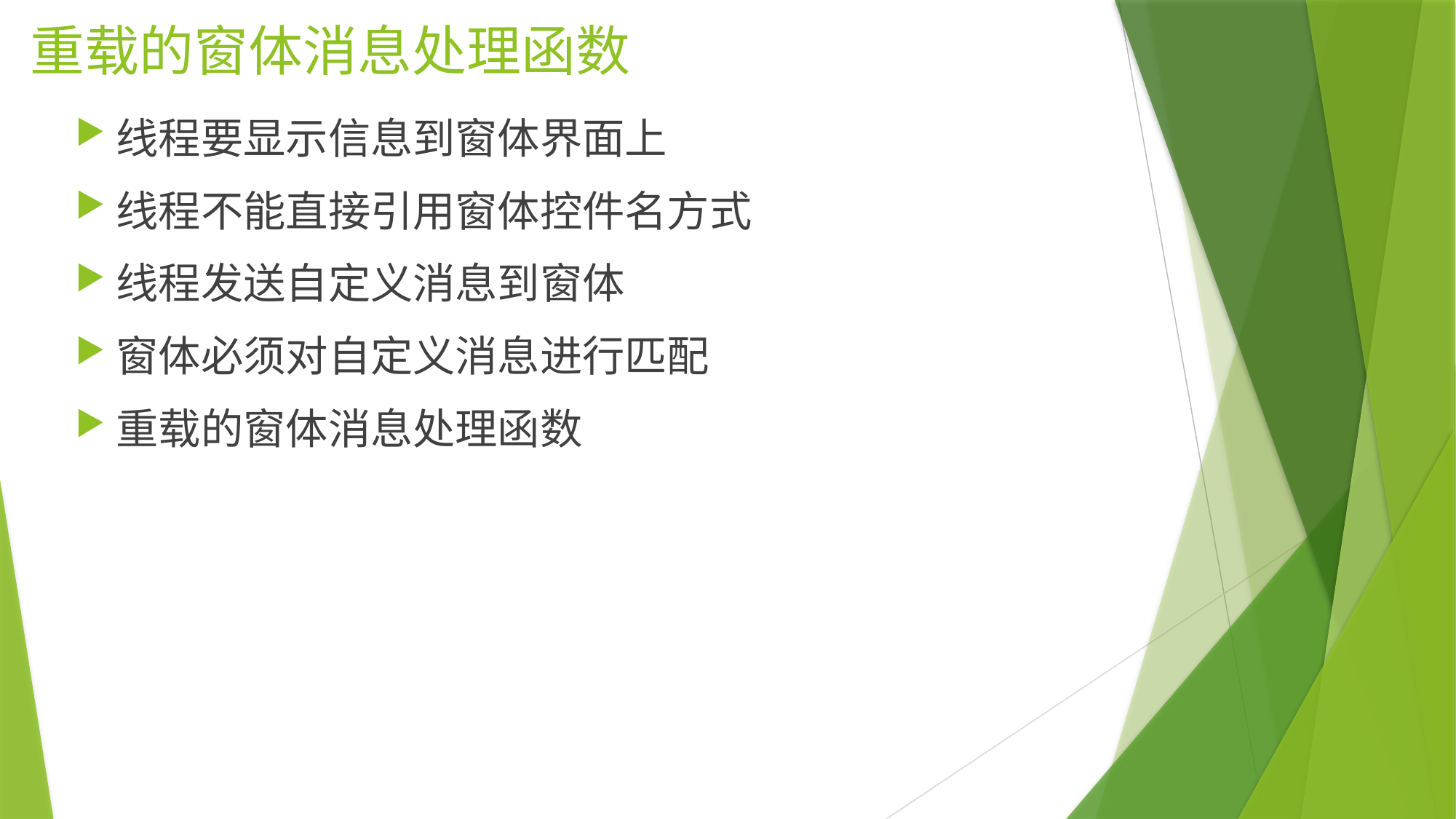

# 重载的窗体消息处理函数
线程要显示信息到窗体界面上
线程不能直接引用窗体控件名方式
线程发送自定义消息到窗体
窗体必须对自定义消息进行匹配
重载的窗体消息处理函数